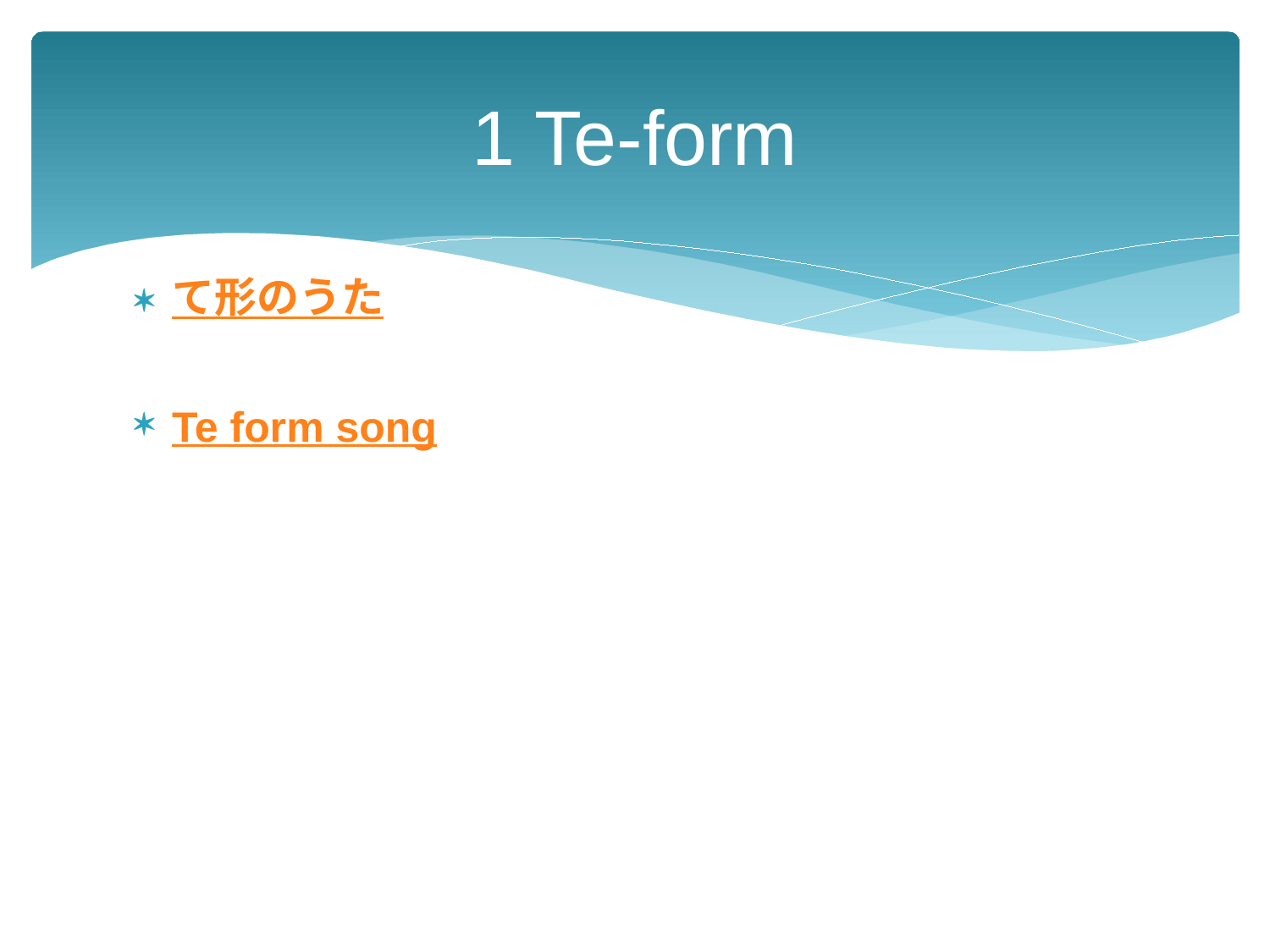

# 1 Te-form
て形のうた

Te form song